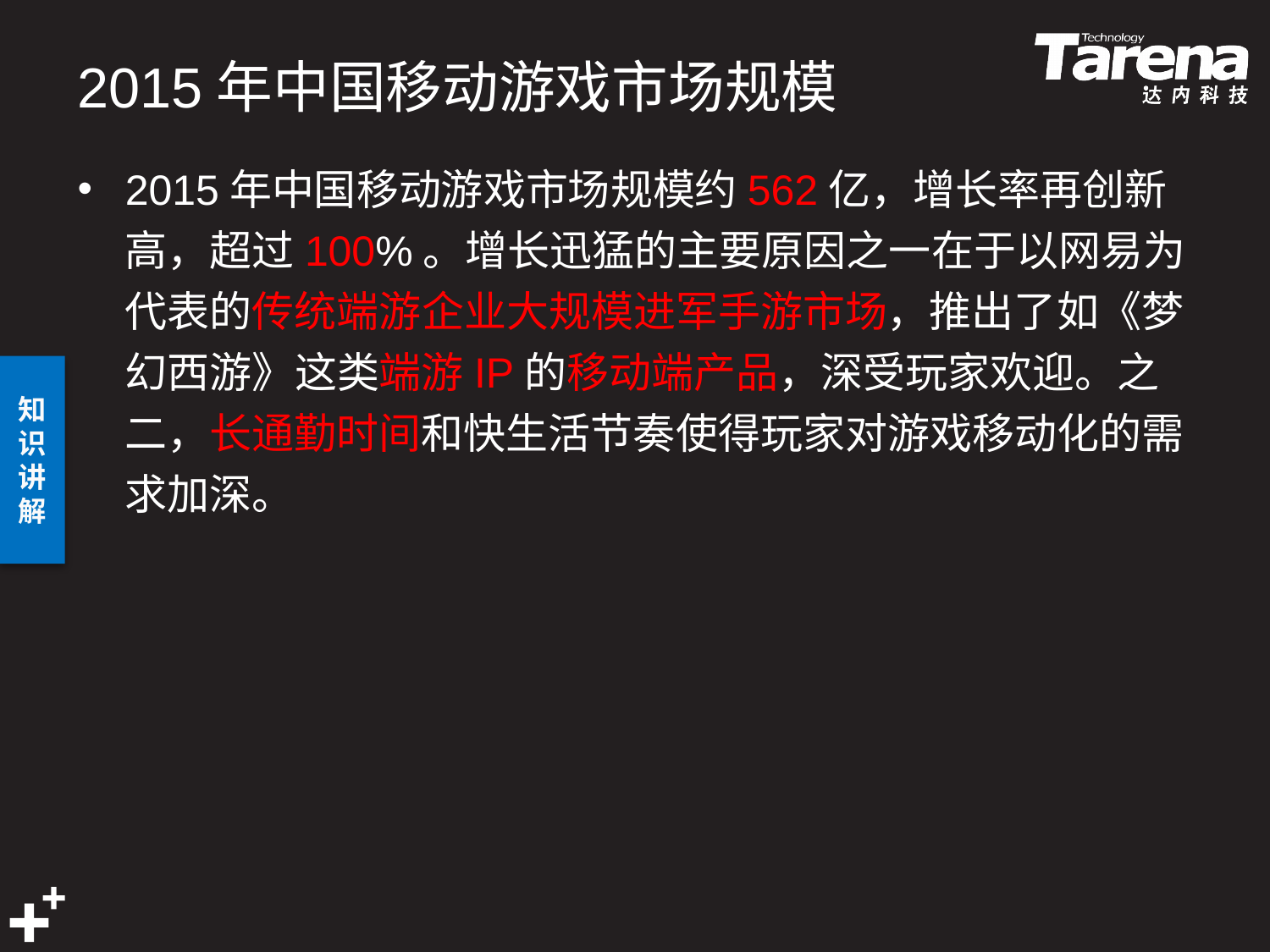

# 2015年中国移动游戏市场规模
2015年中国移动游戏市场规模约562亿，增长率再创新高，超过100%。增长迅猛的主要原因之一在于以网易为代表的传统端游企业大规模进军手游市场，推出了如《梦幻西游》这类端游IP的移动端产品，深受玩家欢迎。之二，长通勤时间和快生活节奏使得玩家对游戏移动化的需求加深。